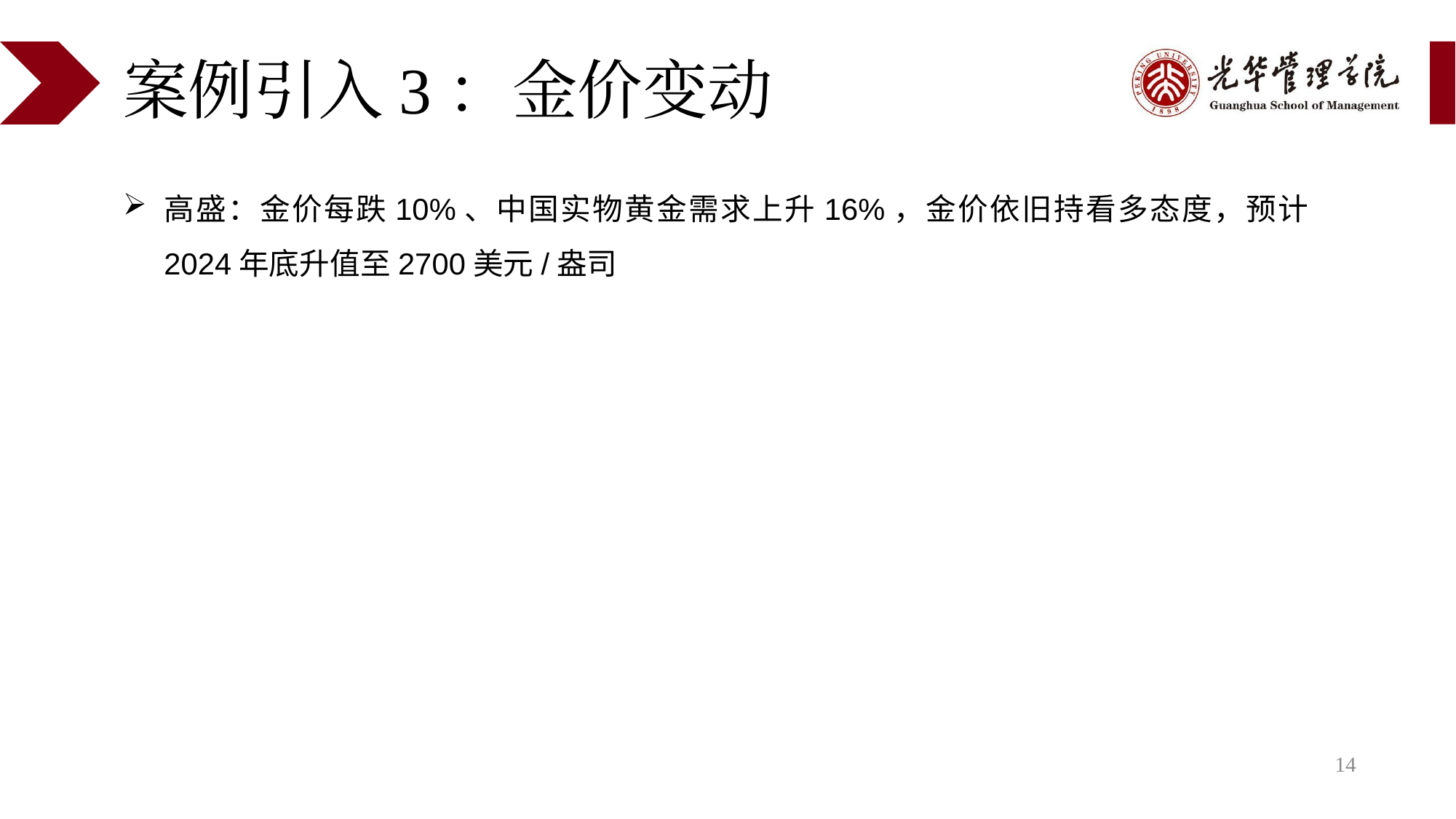

# 案例引入3：金价变动
高盛：金价每跌10%、中国实物黄金需求上升16%，金价依旧持看多态度，预计2024年底升值至2700美元/盎司
14